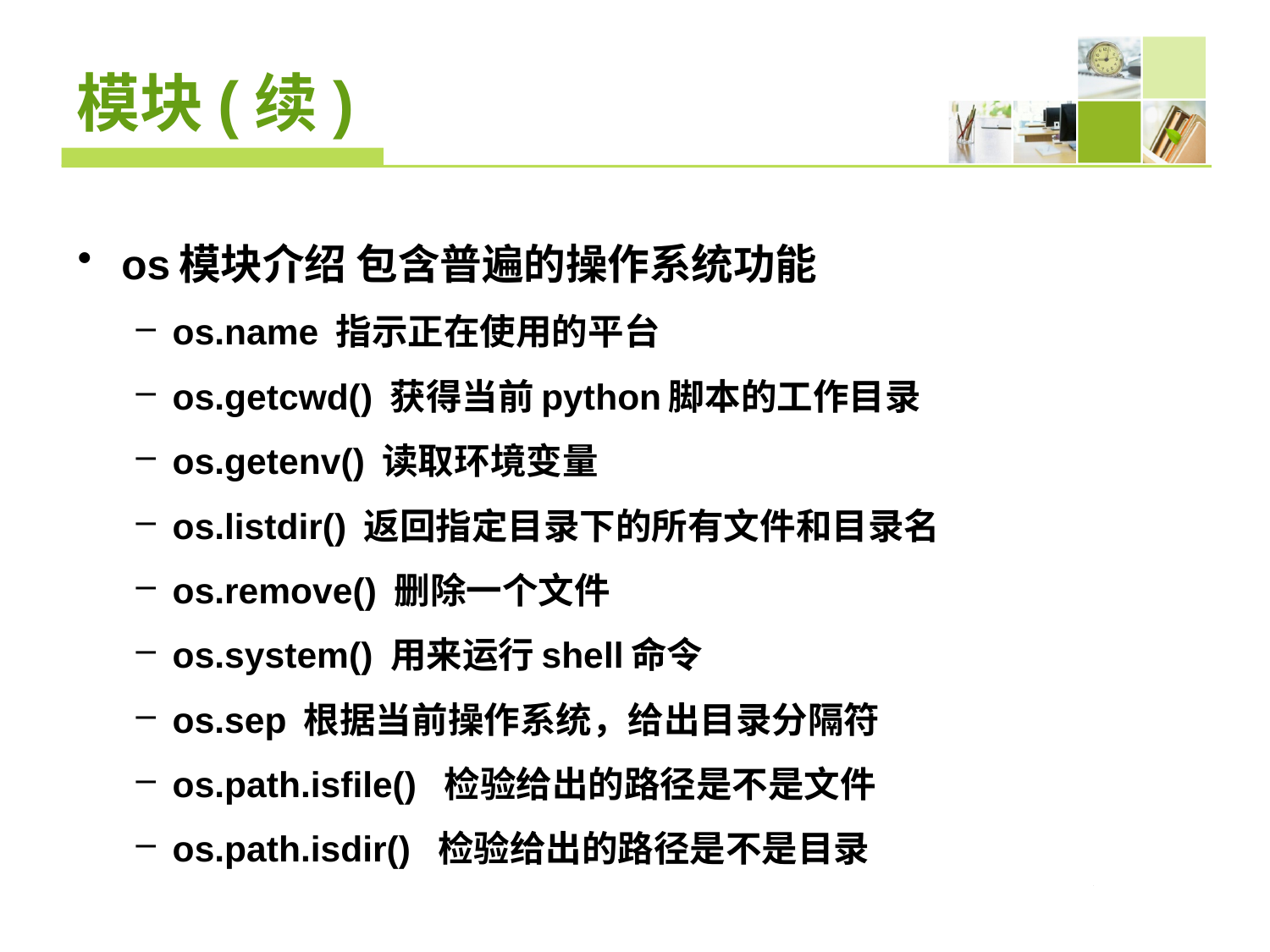

# 模块(续)
os模块介绍 包含普遍的操作系统功能
os.name 指示正在使用的平台
os.getcwd() 获得当前python脚本的工作目录
os.getenv() 读取环境变量
os.listdir() 返回指定目录下的所有文件和目录名
os.remove() 删除一个文件
os.system() 用来运行shell命令
os.sep 根据当前操作系统，给出目录分隔符
os.path.isfile()  检验给出的路径是不是文件
os.path.isdir()  检验给出的路径是不是目录